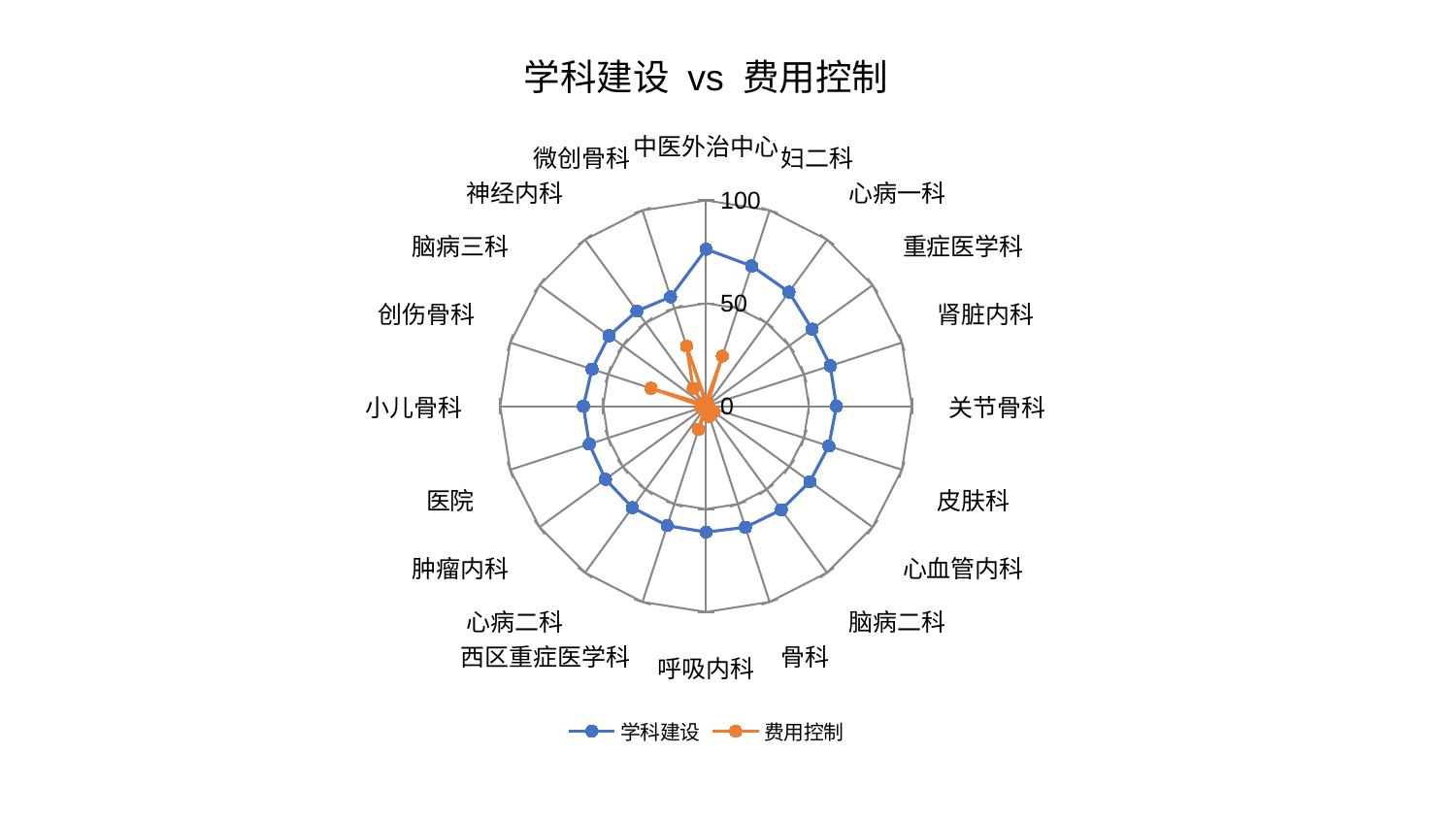

### Chart: 学科建设 vs 费用控制

| Category | 学科建设 | 费用控制 |
|---|---|---|
| 中医外治中心 | 76.28553972708583 | 2.162852701457874 |
| 妇二科 | 71.63973414520663 | 25.653244194771858 |
| 心病一科 | 68.53959469464681 | 1.5074662147774407 |
| 重症医学科 | 63.680985299645684 | 1.5225609327458796 |
| 肾脏内科 | 63.451833734354686 | 1.0047284178674312 |
| 关节骨科 | 63.35932568338744 | 1.302671677587783 |
| 皮肤科 | 62.68838581149956 | 1.717370173933861 |
| 心血管内科 | 62.36480846214874 | 4.692118624113261 |
| 脑病二科 | 62.20570442110864 | 1.7091021434505558 |
| 骨科 | 61.894901075284544 | 5.327836908076191 |
| 呼吸内科 | 61.1861354219699 | 2.015159114906709 |
| 西区重症医学科 | 61.02884974198605 | 11.89245624952706 |
| 心病二科 | 60.90677497014662 | 1.417220941412802 |
| 肿瘤内科 | 60.41747922717286 | 0.9547190942388082 |
| 医院 | 59.65001363601698 | 2.57721926020211 |
| 小儿骨科 | 59.59845431448818 | 1.7602244987330995 |
| 创伤骨科 | 58.256665542351605 | 28.173083856328034 |
| 脑病三科 | 58.254130710234044 | 1.8488647892426202 |
| 神经内科 | 57.12398859545483 | 10.647044775373688 |
| 微创骨科 | 55.82989116387046 | 30.699231655211413 |
15